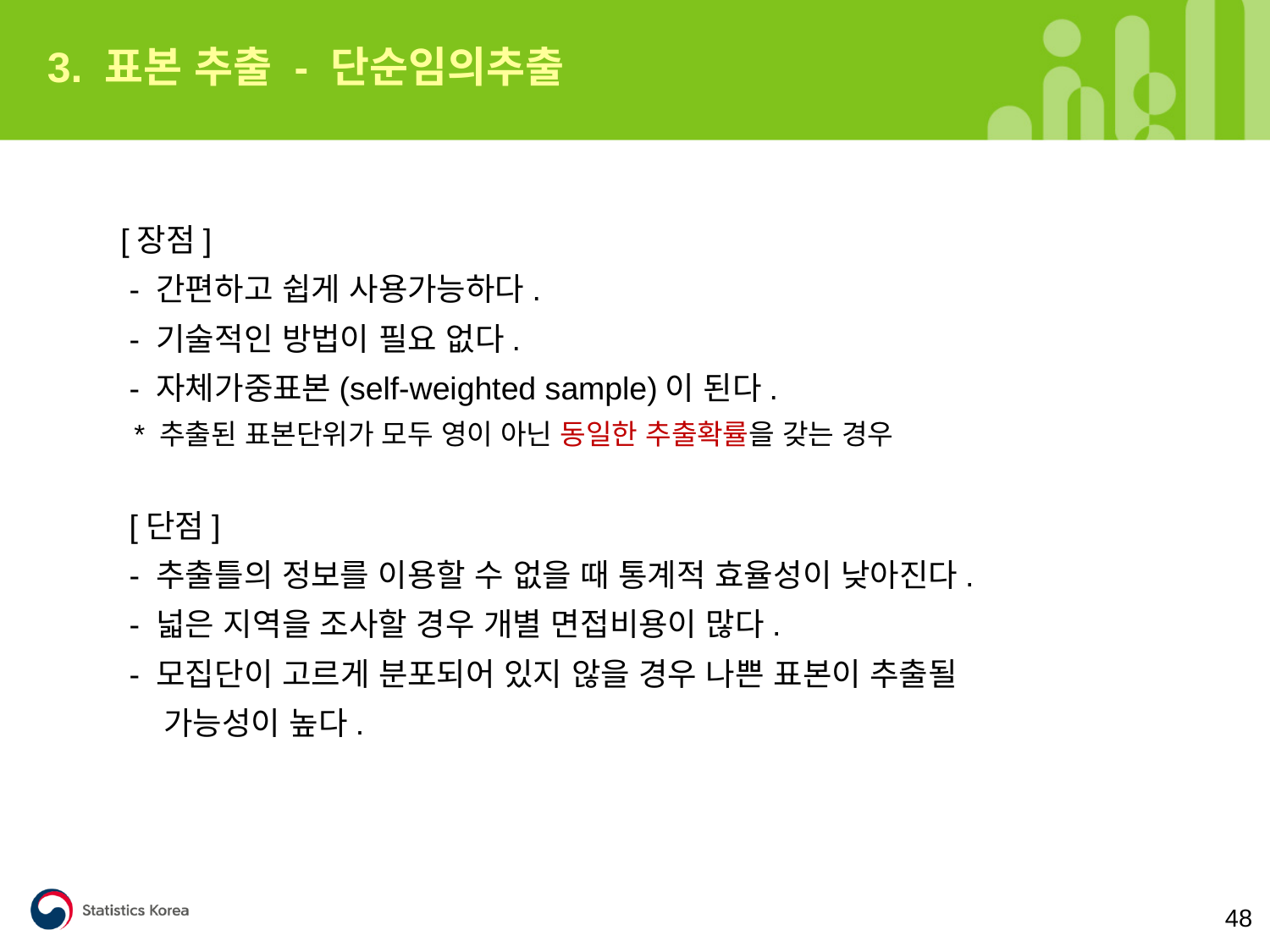

3. 표본 추출 - 단순임의추출
  [장점]
   - 간편하고 쉽게 사용가능하다.
   - 기술적인 방법이 필요 없다.
   - 자체가중표본(self-weighted sample)이 된다.
    * 추출된 표본단위가 모두 영이 아닌 동일한 추출확률을 갖는 경우

   [단점]
   - 추출틀의 정보를 이용할 수 없을 때 통계적 효율성이 낮아진다.
   - 넓은 지역을 조사할 경우 개별 면접비용이 많다.
   - 모집단이 고르게 분포되어 있지 않을 경우 나쁜 표본이 추출될
      가능성이 높다.